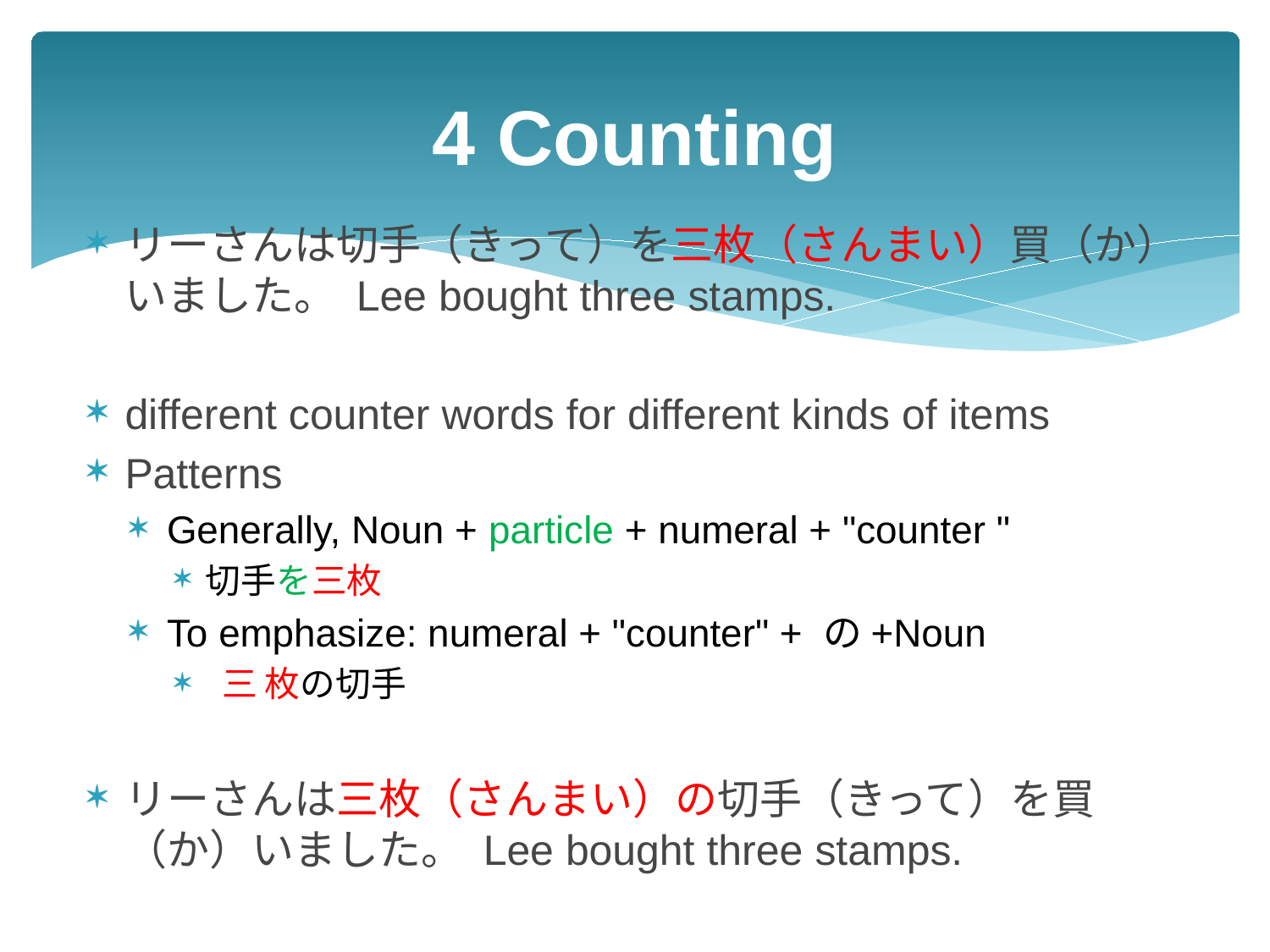

# 4 Counting
リーさんは切手（きって）を三枚（さんまい）買（か）いました。 Lee bought three stamps.

different counter words for different kinds of items
Patterns
Generally, Noun + particle + numeral + "counter "
切手を三枚
To emphasize: numeral + "counter" + の+Noun
 三 枚の切手

リーさんは三枚（さんまい）の切手（きって）を買（か）いました。 Lee bought three stamps.